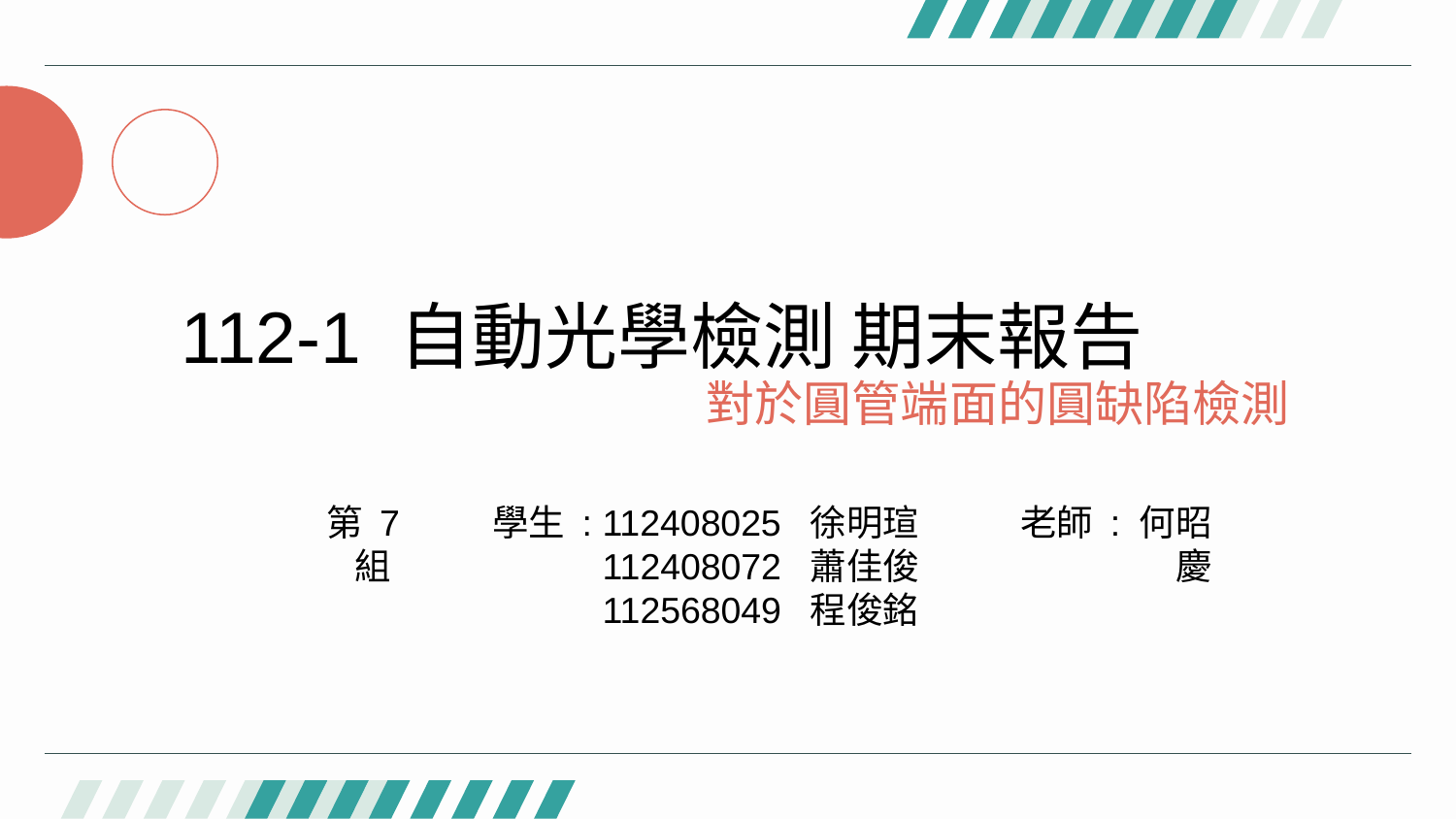

# 112-1 自動光學檢測 期末報告
對於圓管端面的圓缺陷檢測
第 7 組
老師 : 何昭慶
學生 : 112408025  徐明瑄
 112408072  蕭佳俊
112568049  程俊銘